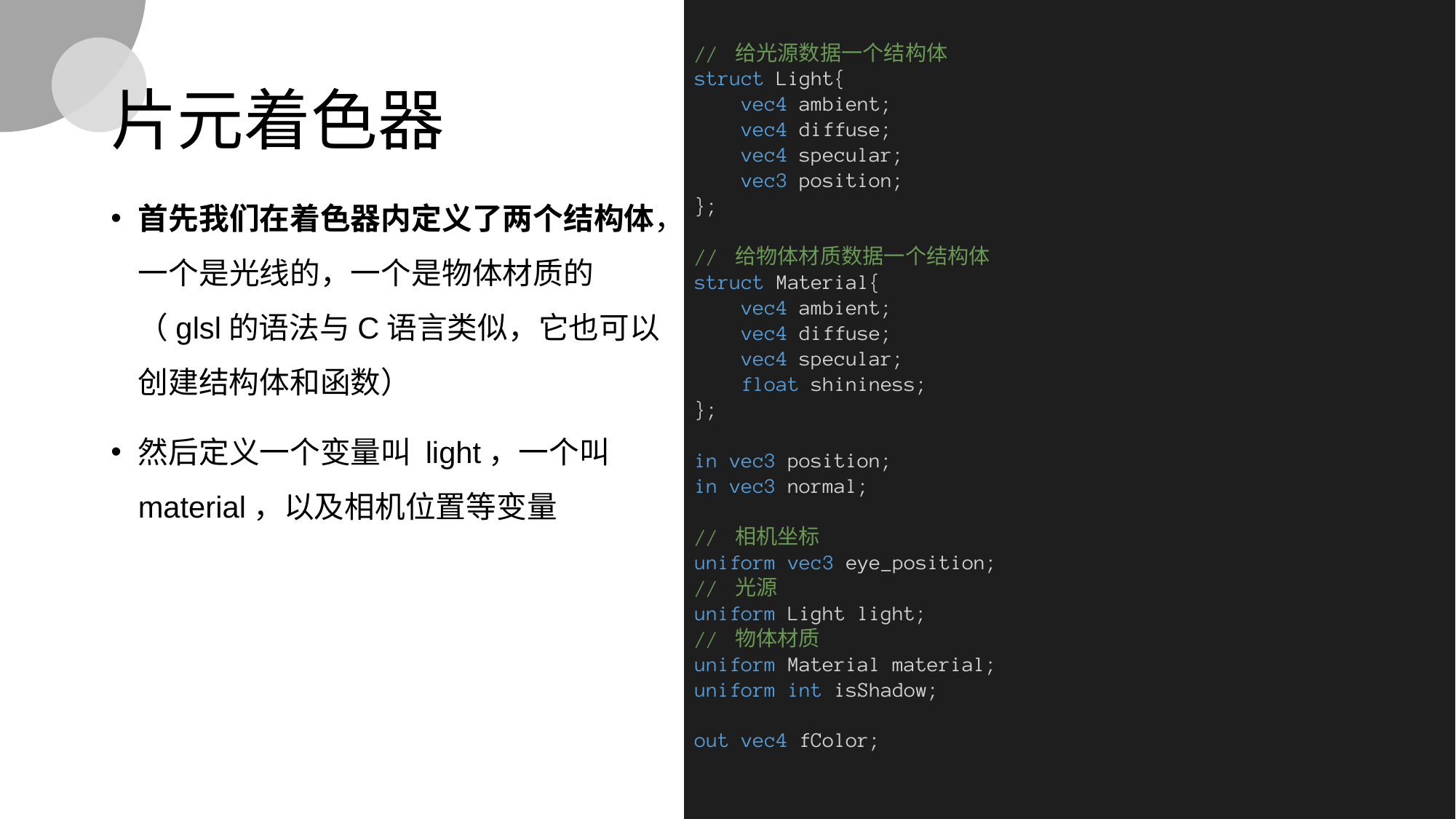

// 给光源数据一个结构体
struct Light{
    vec4 ambient;
    vec4 diffuse;
    vec4 specular;
    vec3 position;
};
// 给物体材质数据一个结构体
struct Material{
    vec4 ambient;
    vec4 diffuse;
    vec4 specular;
    float shininess;
};
in vec3 position;
in vec3 normal;
// 相机坐标
uniform vec3 eye_position;
// 光源
uniform Light light;
// 物体材质
uniform Material material;
uniform int isShadow;

out vec4 fColor;
# 片元着色器
首先我们在着色器内定义了两个结构体，一个是光线的，一个是物体材质的（glsl的语法与C语言类似，它也可以创建结构体和函数）
然后定义一个变量叫 light，一个叫material，以及相机位置等变量